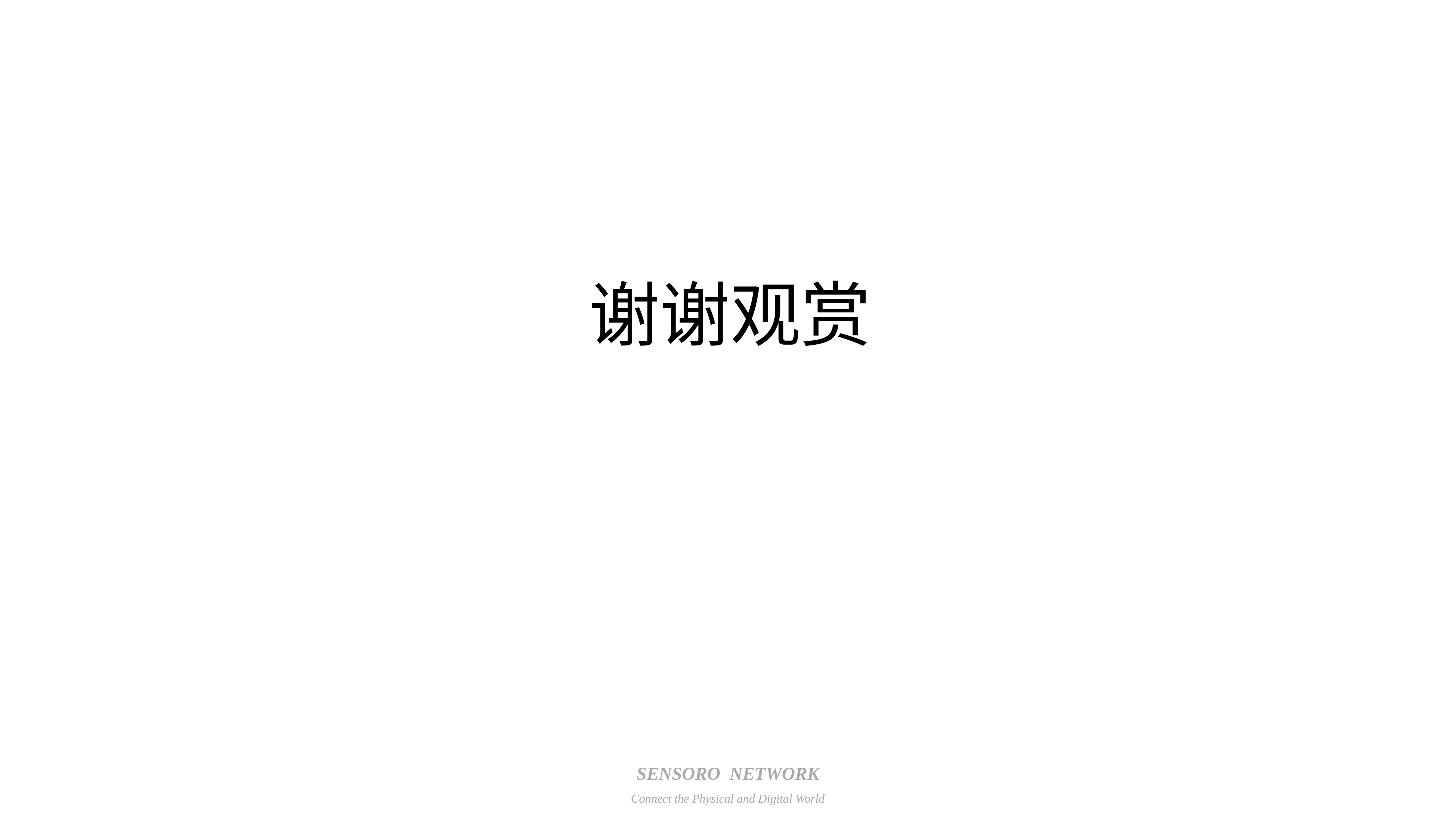

谢谢观赏
SENSORO  NETWORK
Connect the Physical and Digital World